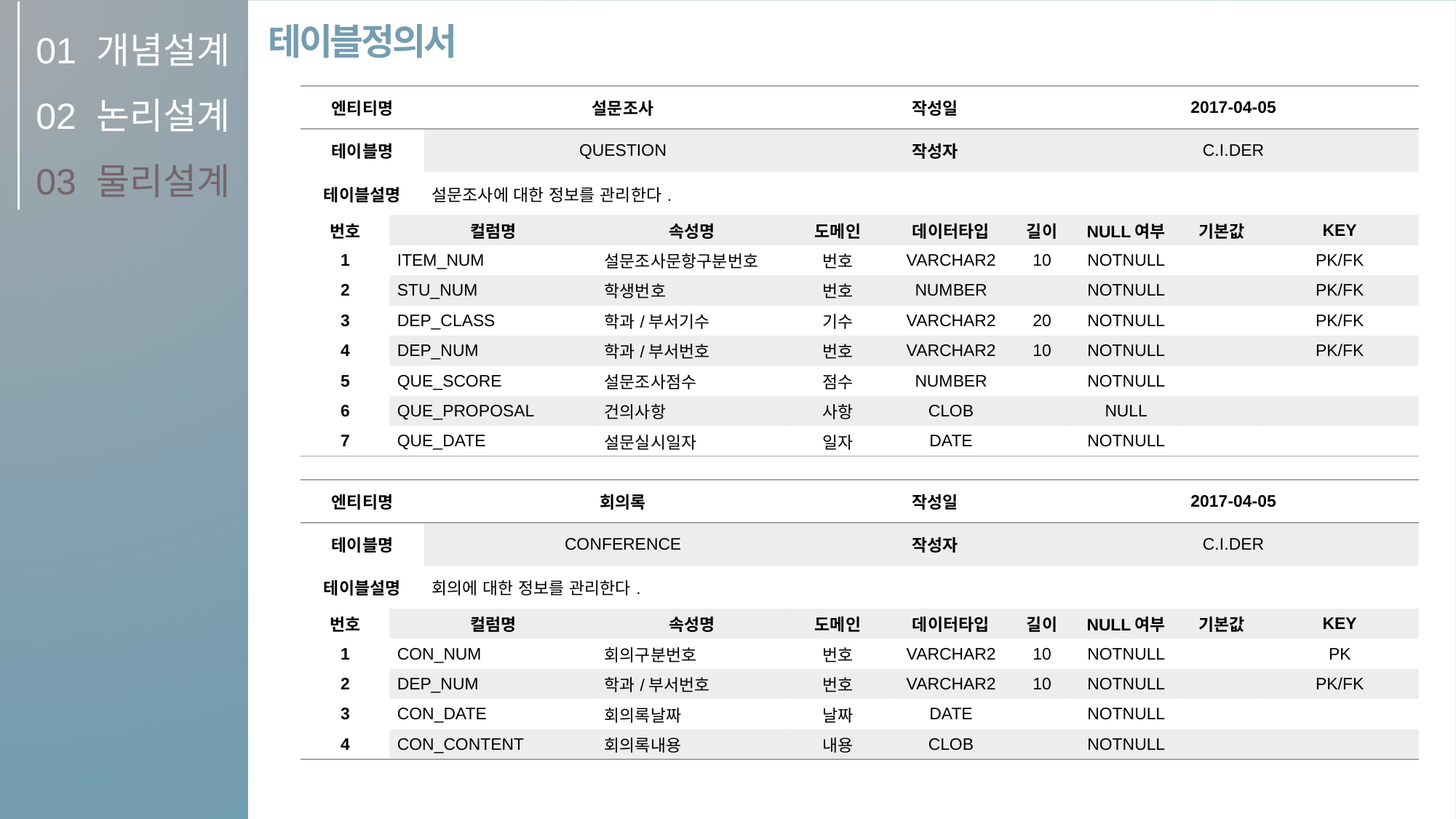

01
02
03
개념설계
논리설계
물리설계

테이블정의서
| 엔티티명 |  | 설문조사 |  |  | 작성일 |  |  | 2017-04-05 |  |  |  |
| --- | --- | --- | --- | --- | --- | --- | --- | --- | --- | --- | --- |
| 테이블명 |  | QUESTION |  |  | 작성자 |  |  | C.I.DER |  |  |  |
| 테이블설명 |  | 설문조사에 대한 정보를 관리한다. |  |  |  |  |  |  |  |  |  |
| 번호 | 컬럼명 |  | 속성명 | 도메인 |  | 데이터타입 | 길이 |  | NULL여부 | 기본값 | KEY |
| 1 | ITEM\_NUM |  | 설문조사문항구분번호 | 번호 |  | VARCHAR2 | 10 |  | NOTNULL |  | PK/FK |
| 2 | STU\_NUM |  | 학생번호 | 번호 |  | NUMBER |  |  | NOTNULL |  | PK/FK |
| 3 | DEP\_CLASS |  | 학과/부서기수 | 기수 |  | VARCHAR2 | 20 |  | NOTNULL |  | PK/FK |
| 4 | DEP\_NUM |  | 학과/부서번호 | 번호 |  | VARCHAR2 | 10 |  | NOTNULL |  | PK/FK |
| 5 | QUE\_SCORE |  | 설문조사점수 | 점수 |  | NUMBER |  |  | NOTNULL |  |  |
| 6 | QUE\_PROPOSAL |  | 건의사항 | 사항 |  | CLOB |  |  | NULL |  |  |
| 7 | QUE\_DATE |  | 설문실시일자 | 일자 |  | DATE |  |  | NOTNULL |  |  |
| 엔티티명 |  | 회의록 |  |  | 작성일 |  |  | 2017-04-05 |  |  |  |
| --- | --- | --- | --- | --- | --- | --- | --- | --- | --- | --- | --- |
| 테이블명 |  | CONFERENCE |  |  | 작성자 |  |  | C.I.DER |  |  |  |
| 테이블설명 |  | 회의에 대한 정보를 관리한다. |  |  |  |  |  |  |  |  |  |
| 번호 | 컬럼명 |  | 속성명 | 도메인 |  | 데이터타입 | 길이 |  | NULL여부 | 기본값 | KEY |
| 1 | CON\_NUM |  | 회의구분번호 | 번호 |  | VARCHAR2 | 10 |  | NOTNULL |  | PK |
| 2 | DEP\_NUM |  | 학과/부서번호 | 번호 |  | VARCHAR2 | 10 |  | NOTNULL |  | PK/FK |
| 3 | CON\_DATE |  | 회의록날짜 | 날짜 |  | DATE |  |  | NOTNULL |  |  |
| 4 | CON\_CONTENT |  | 회의록내용 | 내용 |  | CLOB |  |  | NOTNULL |  |  |